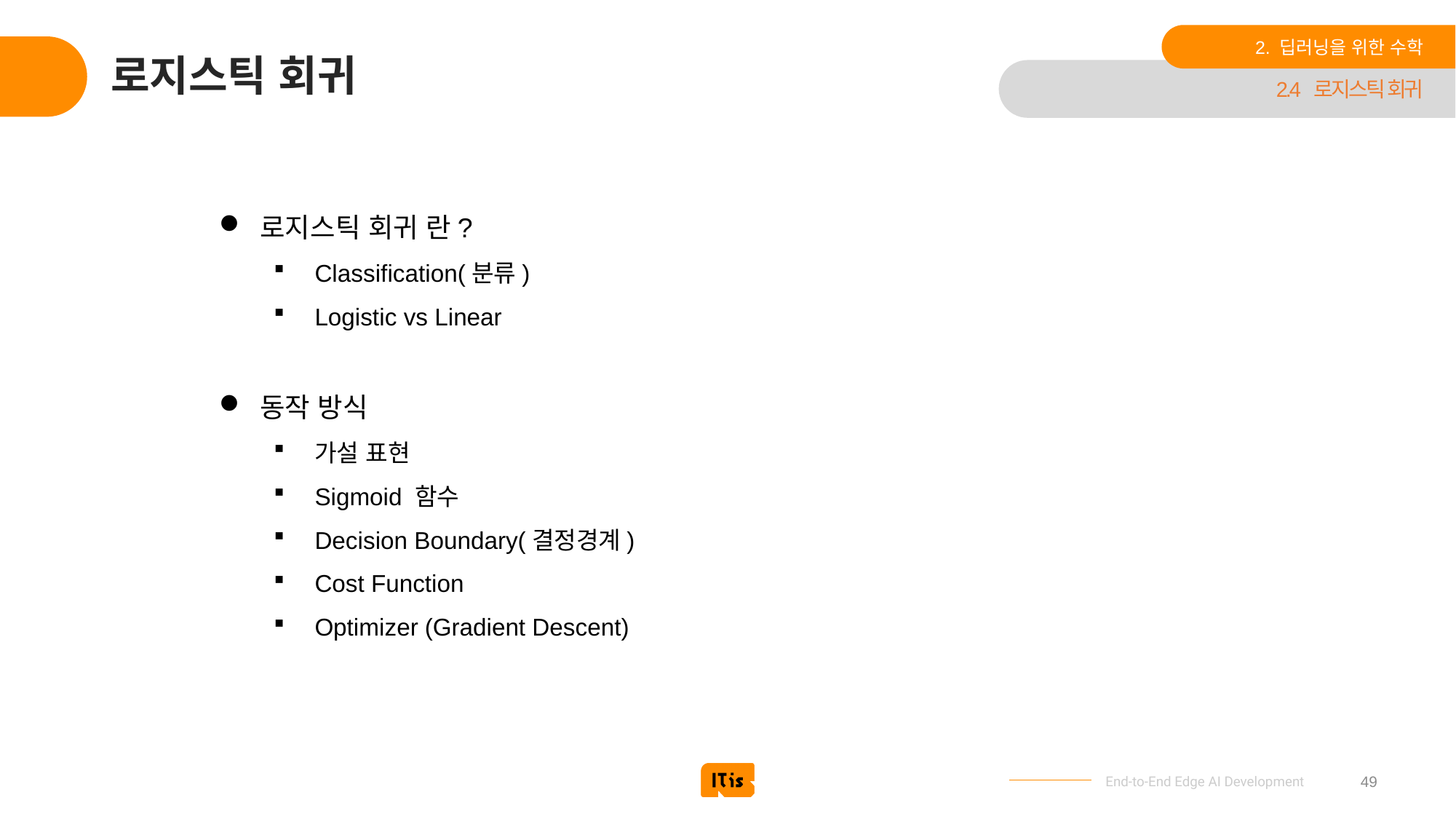

2. 딥러닝을 위한 수학
# 로지스틱 회귀
2.4  로지스틱 회귀

로지스틱 회귀 란?
Classification(분류)
Logistic vs Linear

동작 방식
가설 표현
Sigmoid 함수
Decision Boundary(결정경계)
Cost Function
Optimizer (Gradient Descent)
49